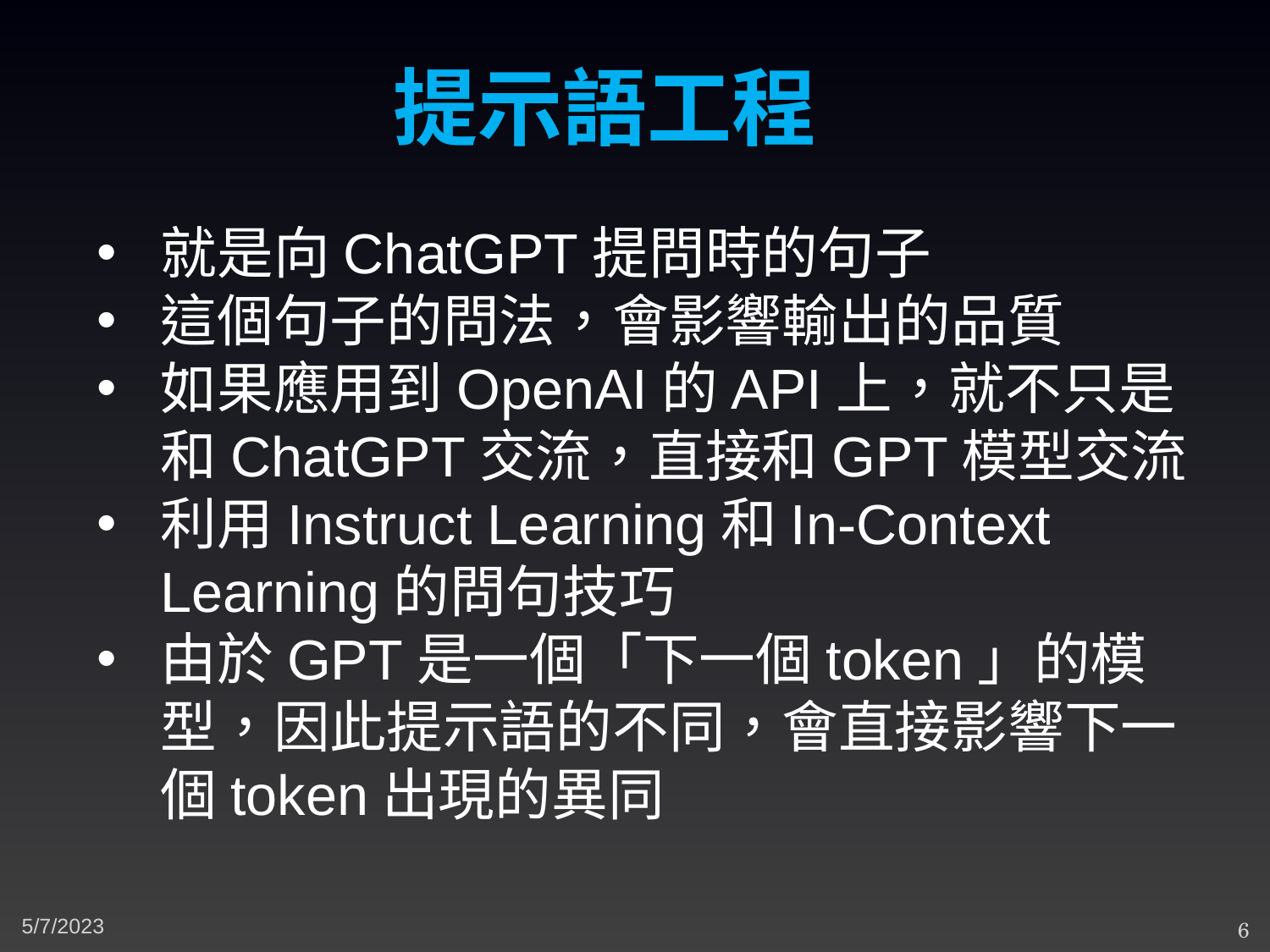

提示語工程
就是向ChatGPT提問時的句子
這個句子的問法，會影響輸出的品質
如果應用到OpenAI的API上，就不只是和ChatGPT交流，直接和GPT模型交流
利用Instruct Learning和In-Context Learning的問句技巧
由於GPT是一個「下一個token」的模型，因此提示語的不同，會直接影響下一個token出現的異同
5/7/2023
6